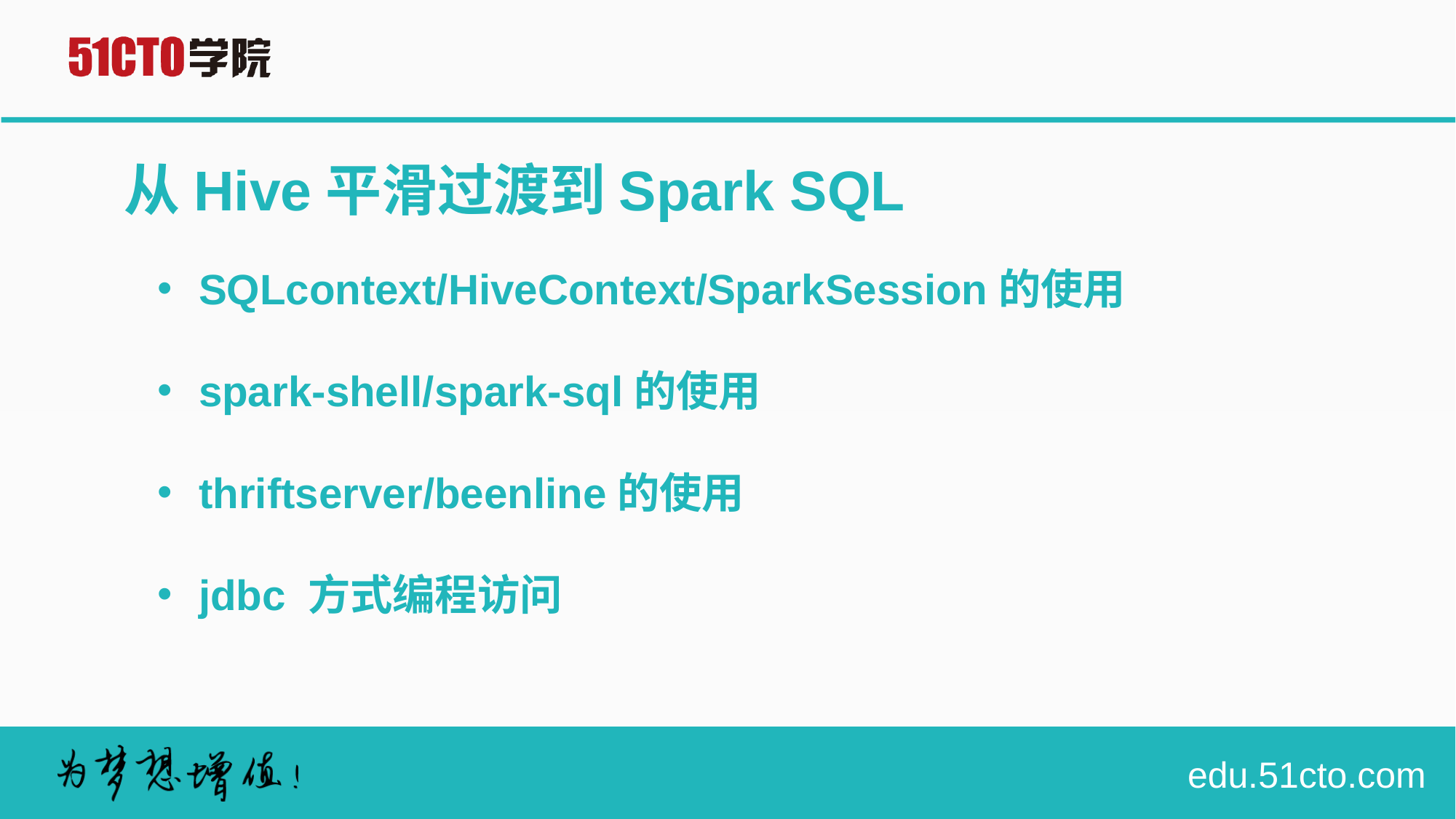

# 从Hive平滑过渡到Spark SQL
SQLcontext/HiveContext/SparkSession的使用

spark-shell/spark-sql的使用

thriftserver/beenline的使用

jdbc 方式编程访问